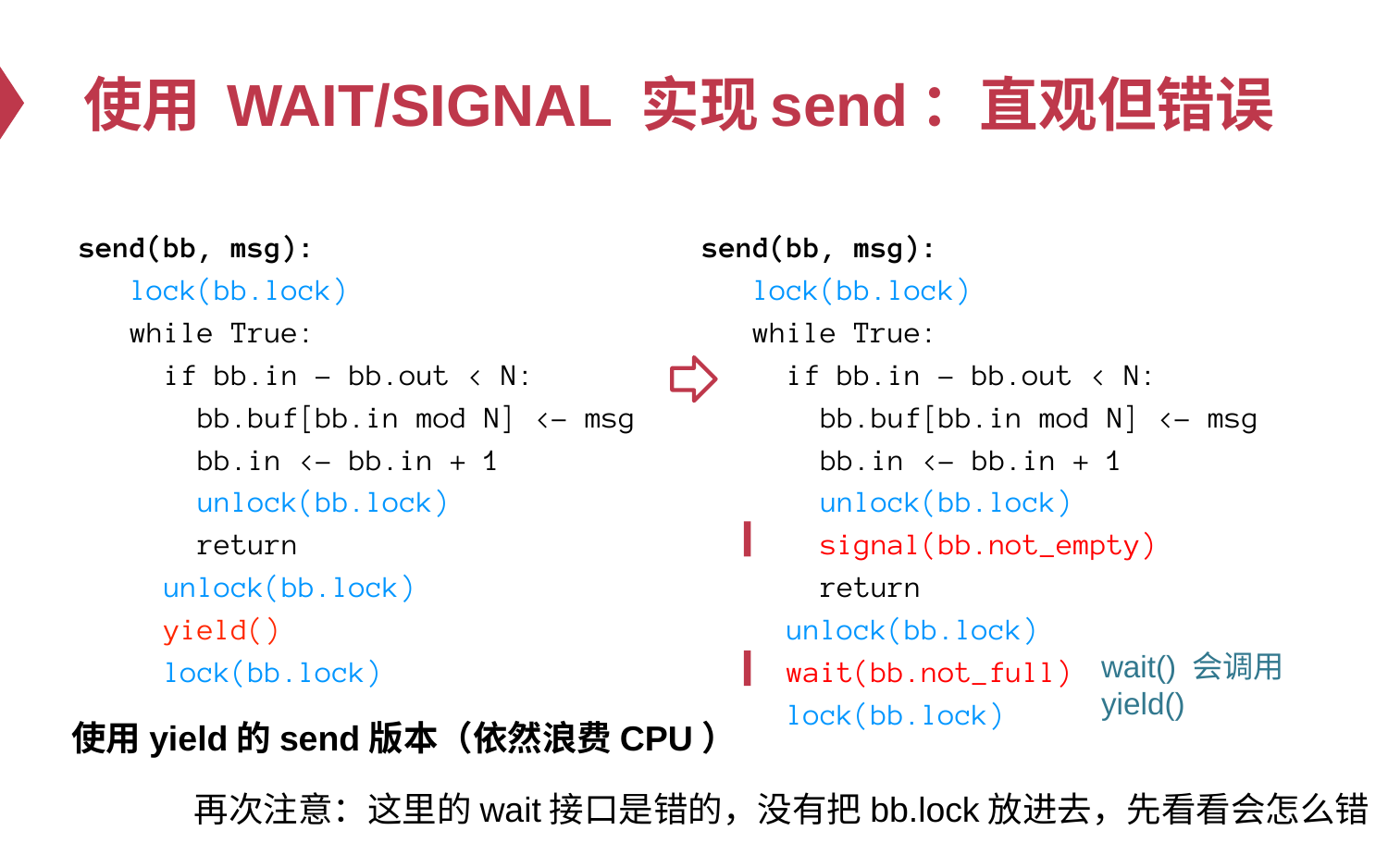

# 使用 WAIT/SIGNAL 实现send：直观但错误
 send(bb, msg):
    lock(bb.lock)
    while True:
      if bb.in - bb.out < N:
        bb.buf[bb.in mod N] <- msg
        bb.in <- bb.in + 1
        unlock(bb.lock)
        return
      unlock(bb.lock)
      yield()
      lock(bb.lock)
 send(bb, msg):
    lock(bb.lock)
    while True:
      if bb.in - bb.out < N:
        bb.buf[bb.in mod N] <- msg
        bb.in <- bb.in + 1
        unlock(bb.lock)
        signal(bb.not_empty)
        return
      unlock(bb.lock)
      wait(bb.not_full)
      lock(bb.lock)

wait() 会调用 yield()

使用yield的send版本（依然浪费CPU）
再次注意：这里的wait接口是错的，没有把bb.lock放进去，先看看会怎么错